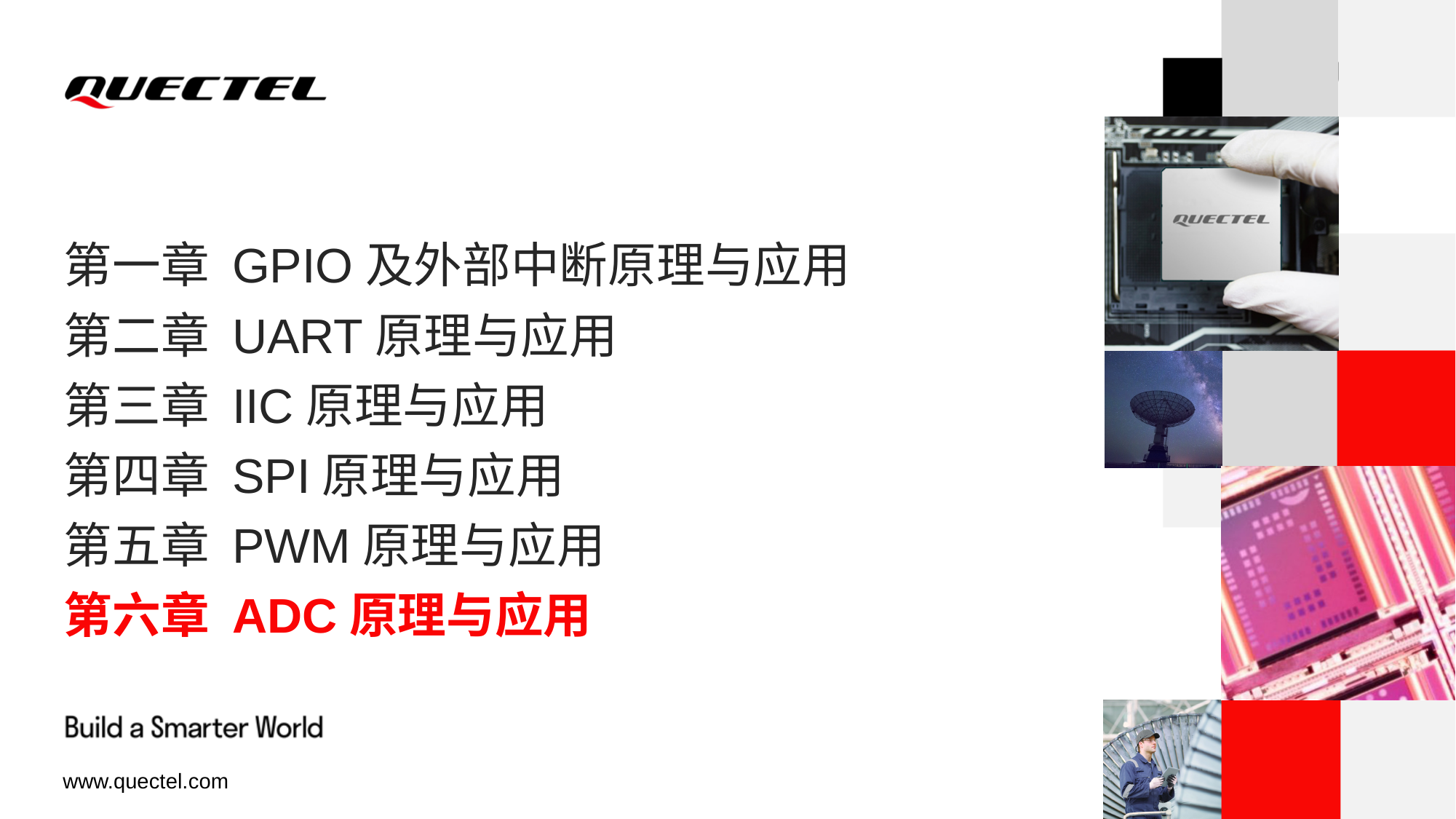

第一章 GPIO及外部中断原理与应用
第二章 UART原理与应用
第三章 IIC原理与应用
第四章 SPI原理与应用
第五章 PWM原理与应用
第六章 ADC原理与应用